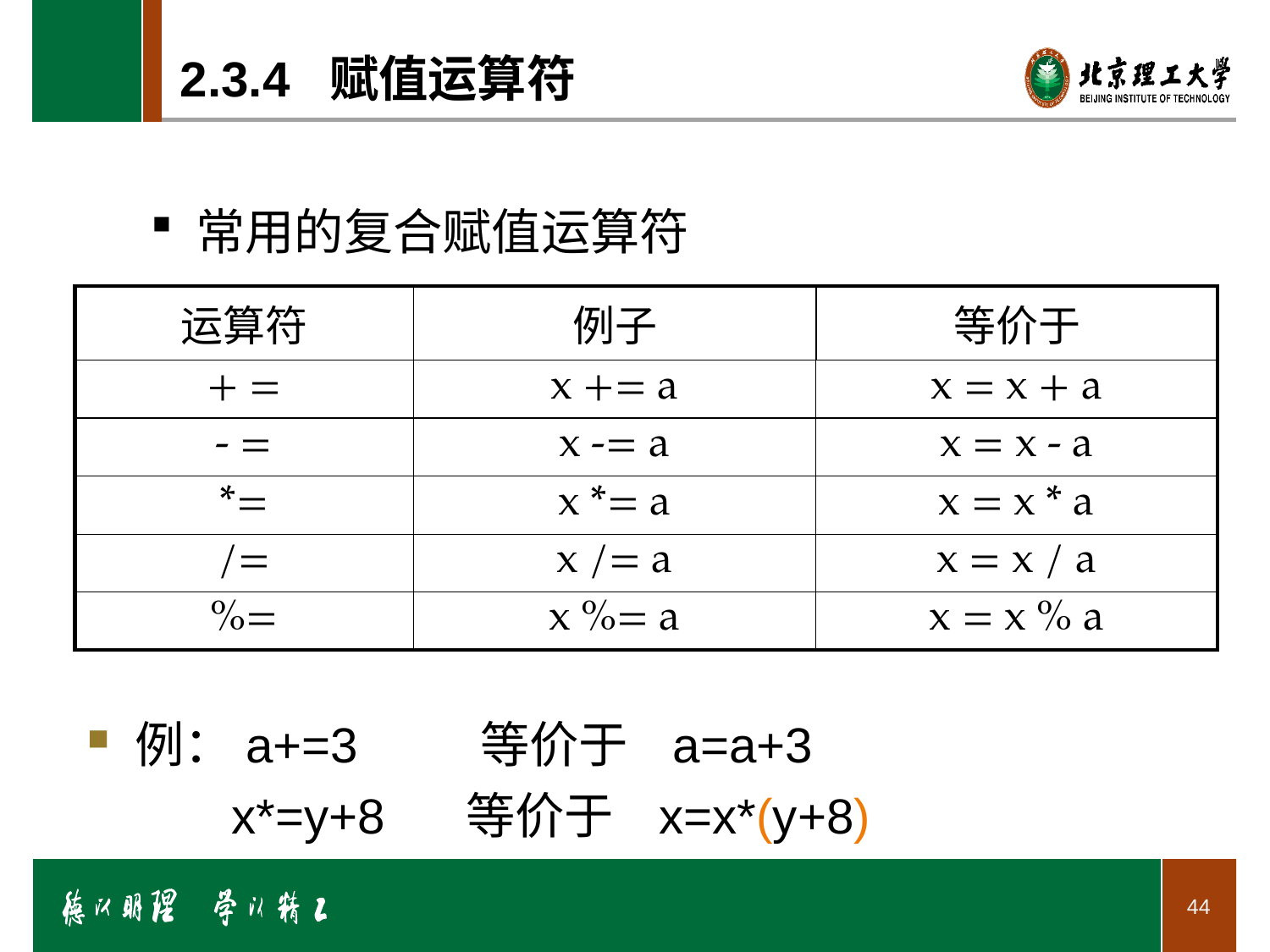

# 2.3.4  赋值运算符
 常用的复合赋值运算符
| 运算符 | 例子 | 等价于 |
| --- | --- | --- |
| + = | x += a | x = x + a |
| - = | x -= a | x = x - a |
| \*= | x \*= a | x = x \* a |
| /= | x /= a | x = x / a |
| %= | x %= a | x = x % a |
例：a+=3        等价于   a=a+3
       x*=y+8     等价于   x=x*(y+8)